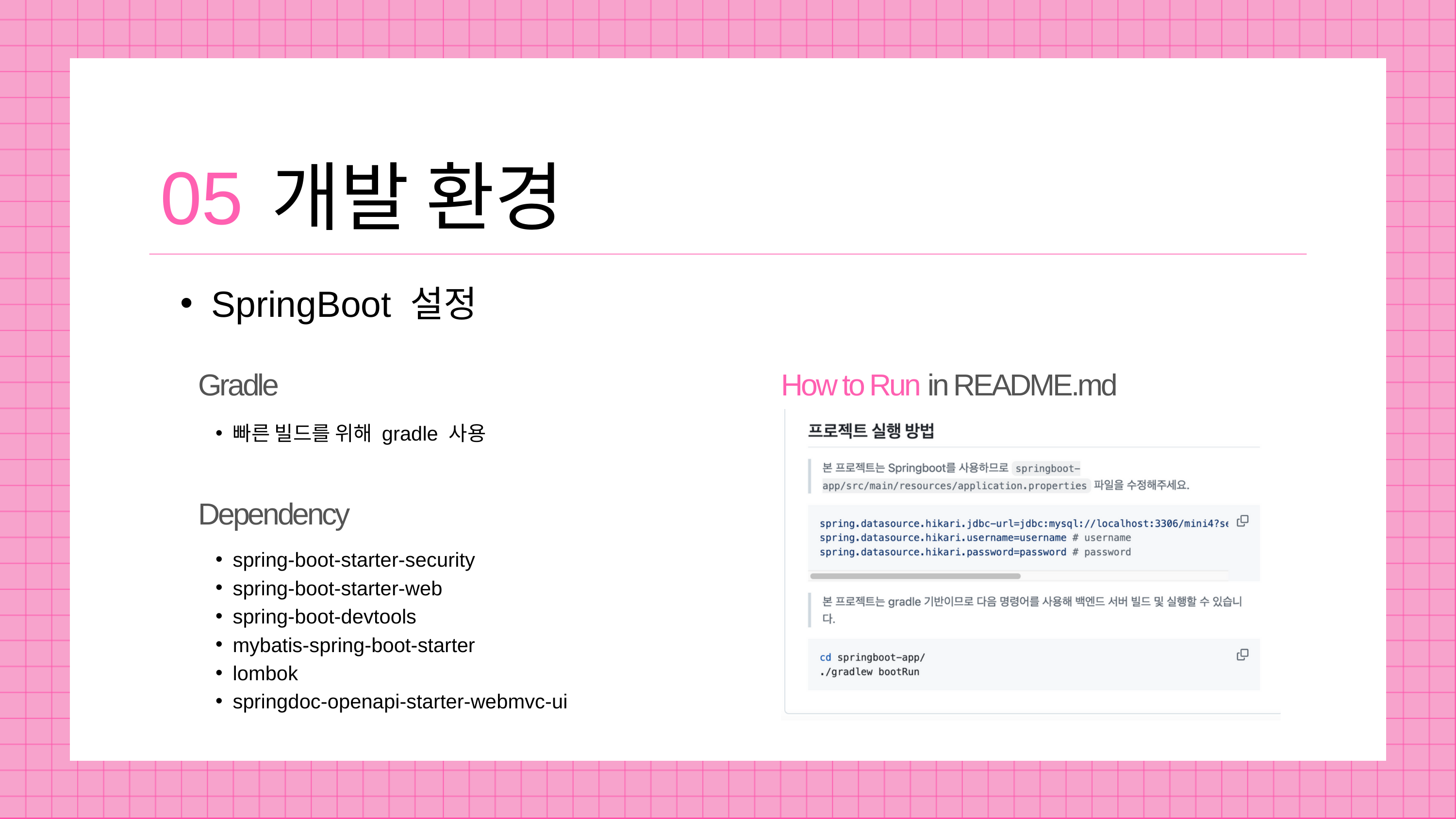

05
개발 환경
SpringBoot 설정

Gradle
How to Run in README.md

빠른 빌드를 위해 gradle 사용
Dependency

spring-boot-starter-security
spring-boot-starter-web
spring-boot-devtools
mybatis-spring-boot-starter
lombok
springdoc-openapi-starter-webmvc-ui